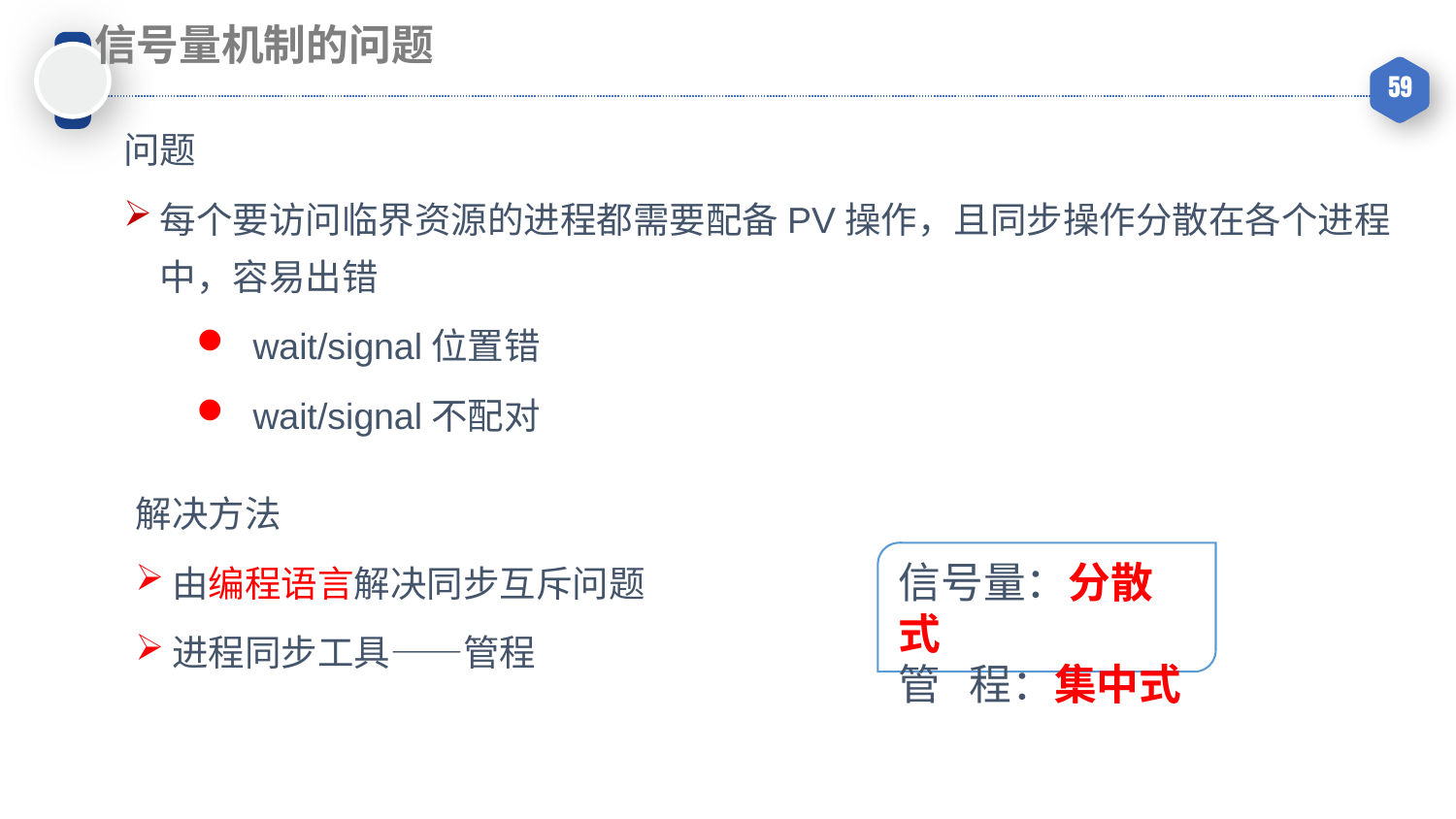

信号量机制的问题
问题
每个要访问临界资源的进程都需要配备PV操作，且同步操作分散在各个进程中，容易出错
  wait/signal位置错
  wait/signal不配对
解决方法
由编程语言解决同步互斥问题
进程同步工具——管程
信号量：分散式
管   程：集中式